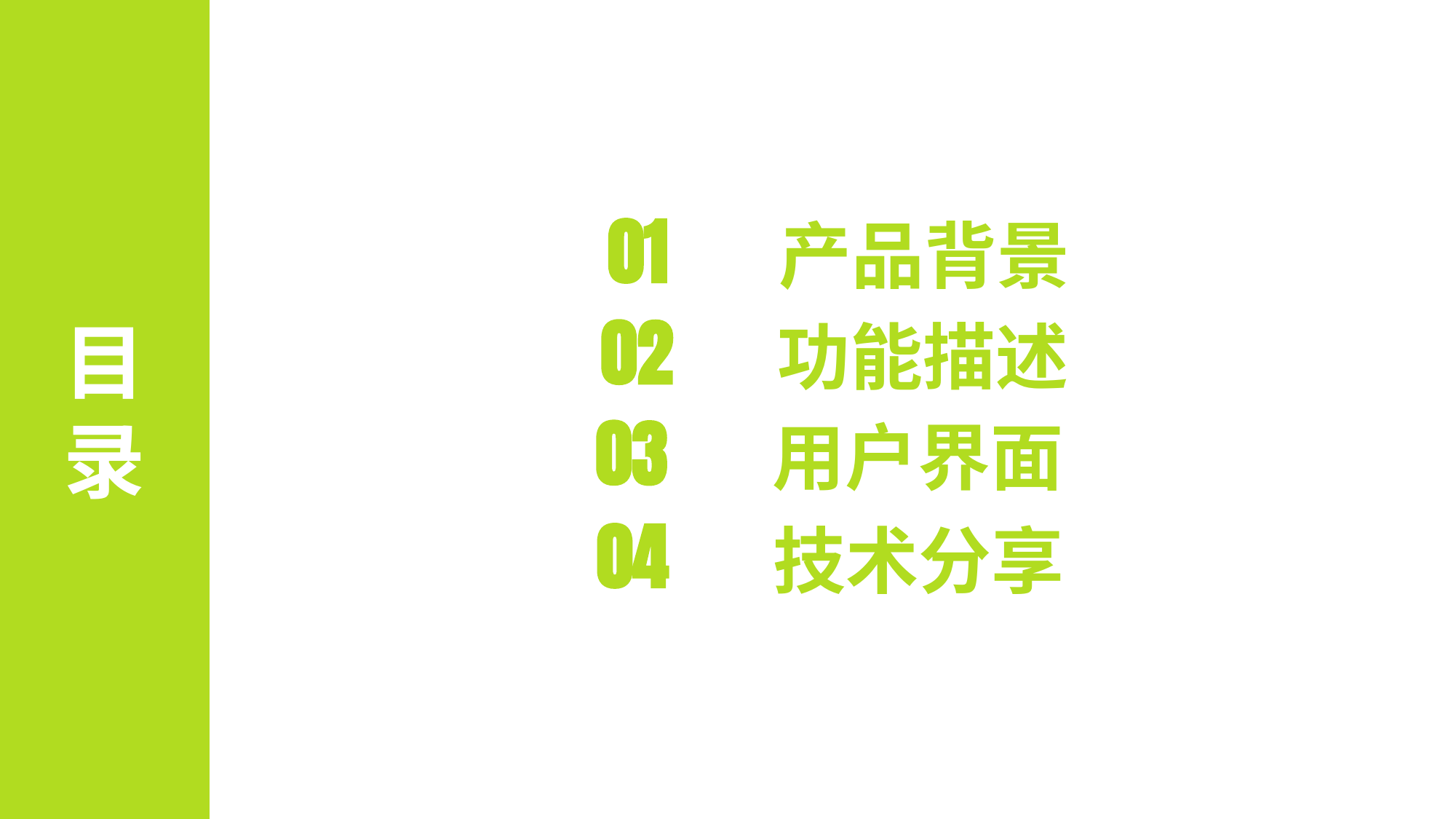

目
录
01
产品背景
02
功能描述
03
用户界面
04
技术分享